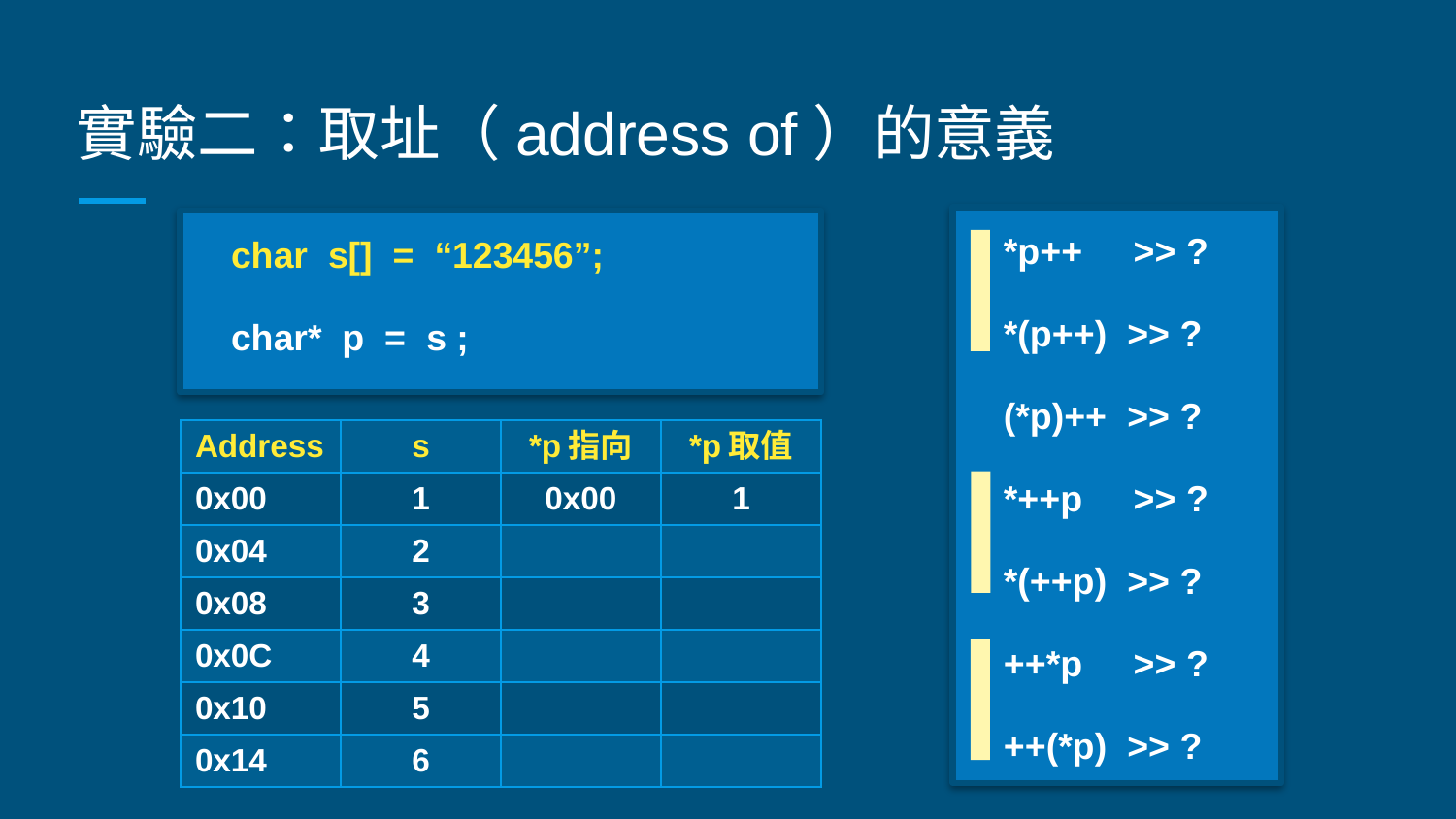

# 實驗二：取址（address of）的意義
*p++     >> ?
*(p++)  >> ?
(*p)++  >> ?
*++p     >> ?
*(++p)  >> ?
++*p     >> ?
++(*p)  >> ?

char  s[]  =  “123456”;
char*  p  =  s ;

| Address | s | \*p指向 | \*p取值 |
| --- | --- | --- | --- |
| 0x00 | 1 | 0x00 | 1 |
| 0x04 | 2 |  |  |
| 0x08 | 3 |  |  |
| 0x0C | 4 |  |  |
| 0x10 | 5 |  |  |
| 0x14 | 6 |  |  |